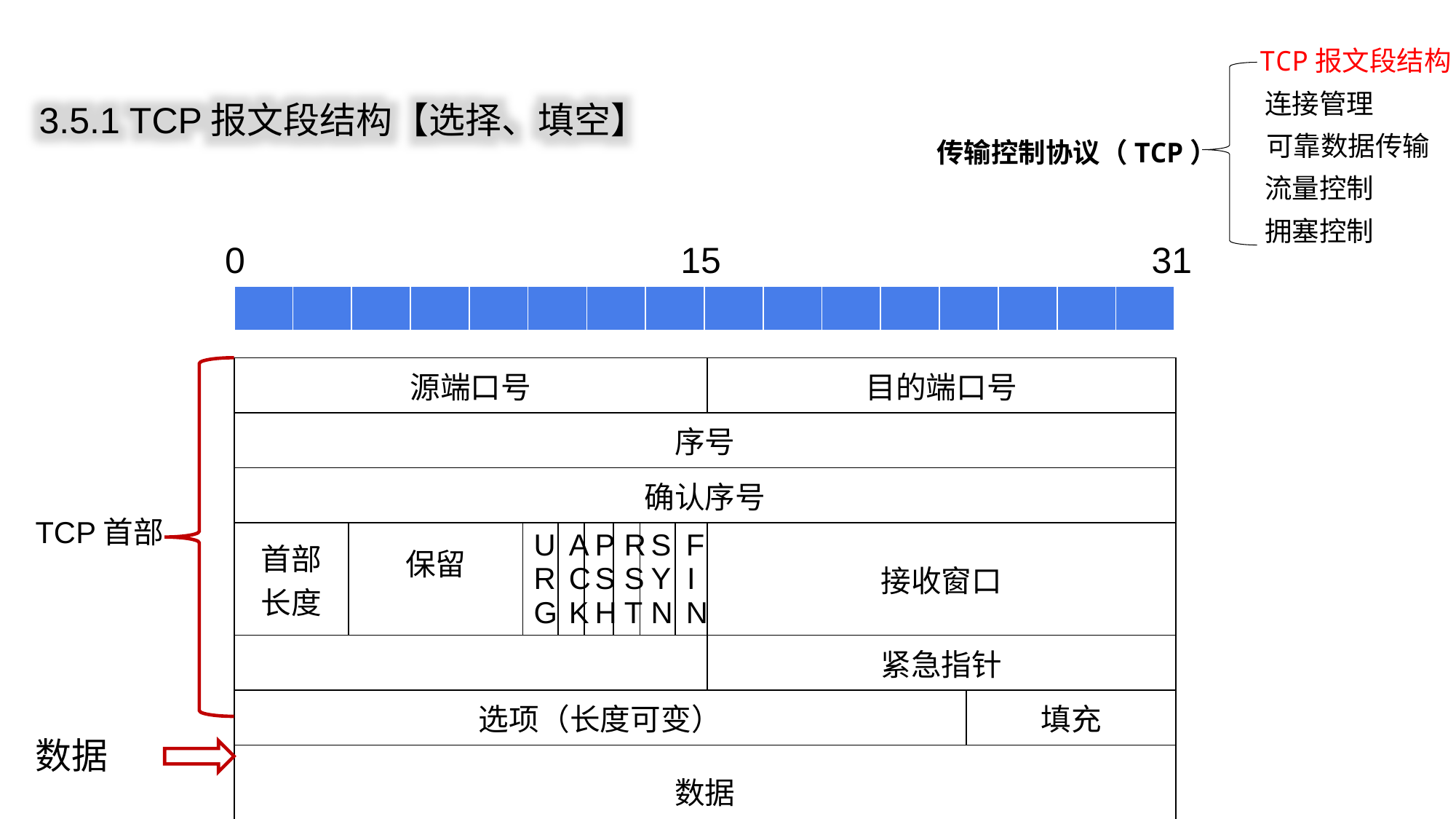

TCP报文段结构

连接管理
传输控制协议（TCP）
可靠数据传输
流量控制
拥塞控制
3.5.1 TCP报文段结构【选择、填空】
0
15
31
|  |  |  |  |  |  |  |  |  |  |  |  |  |  |  |  |
| --- | --- | --- | --- | --- | --- | --- | --- | --- | --- | --- | --- | --- | --- | --- | --- |

| 源端口号 |  |  |  |  |  |  |  | 目的端口号 |  |
| --- | --- | --- | --- | --- | --- | --- | --- | --- | --- |
| 序号 |  |  |  |  |  |  |  |  |  |
| 确认序号 |  |  |  |  |  |  |  |  |  |
| 首部 长度 | 保留 | URG | ACK | PSH | RST | SYN | F IN | 接收窗口 |  |
|  |  |  |  |  |  |  |  | 紧急指针 |  |
| 选项（长度可变） |  |  |  |  |  |  |  |  | 填充 |
| 数据 |  |  |  |  |  |  |  |  |  |
TCP首部
数据